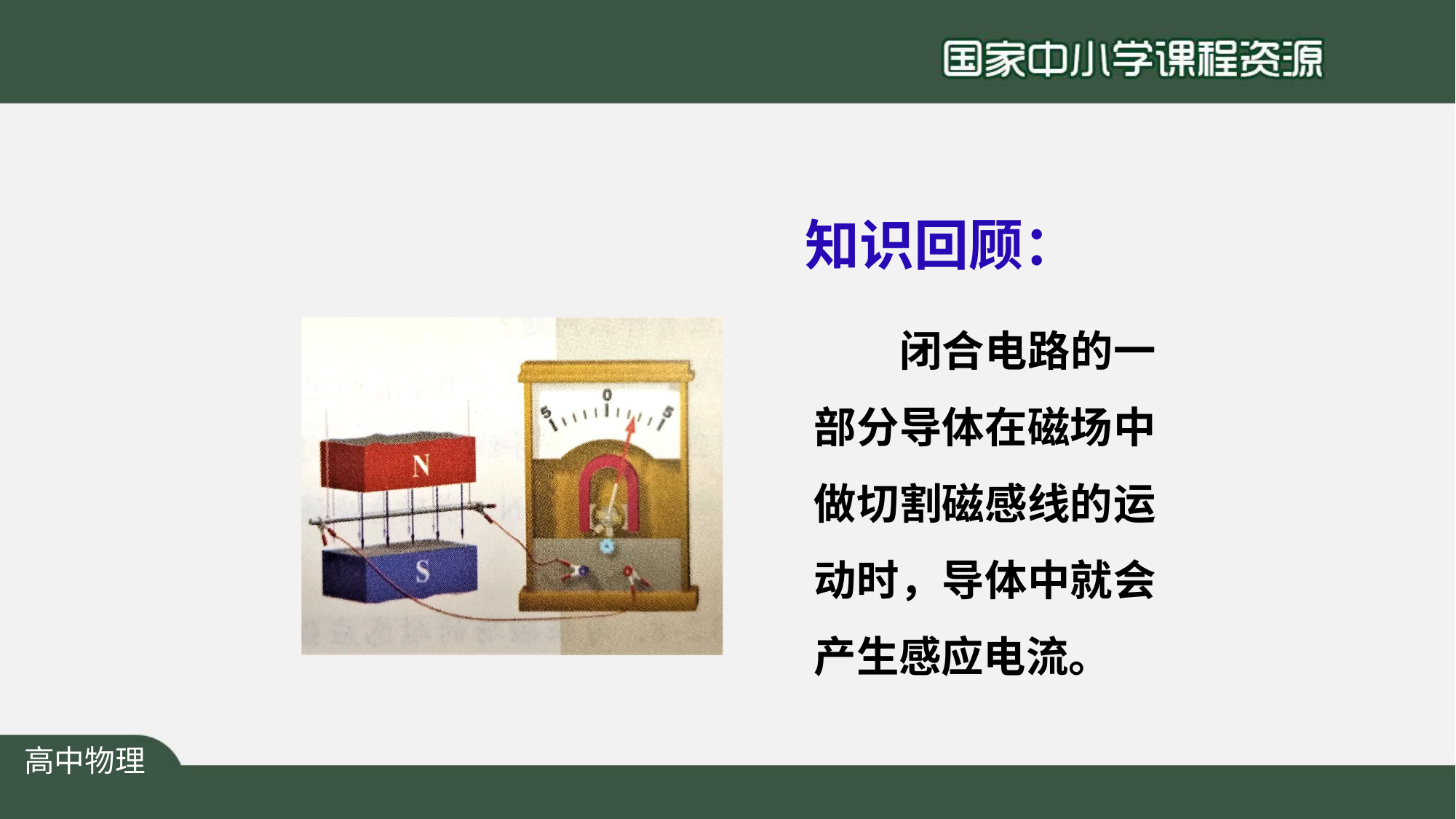

# 知识回顾：
闭合电路的一 部分导体在磁场中 做切割磁感线的运 动时，导体中就会 产生感应电流。

高中物理